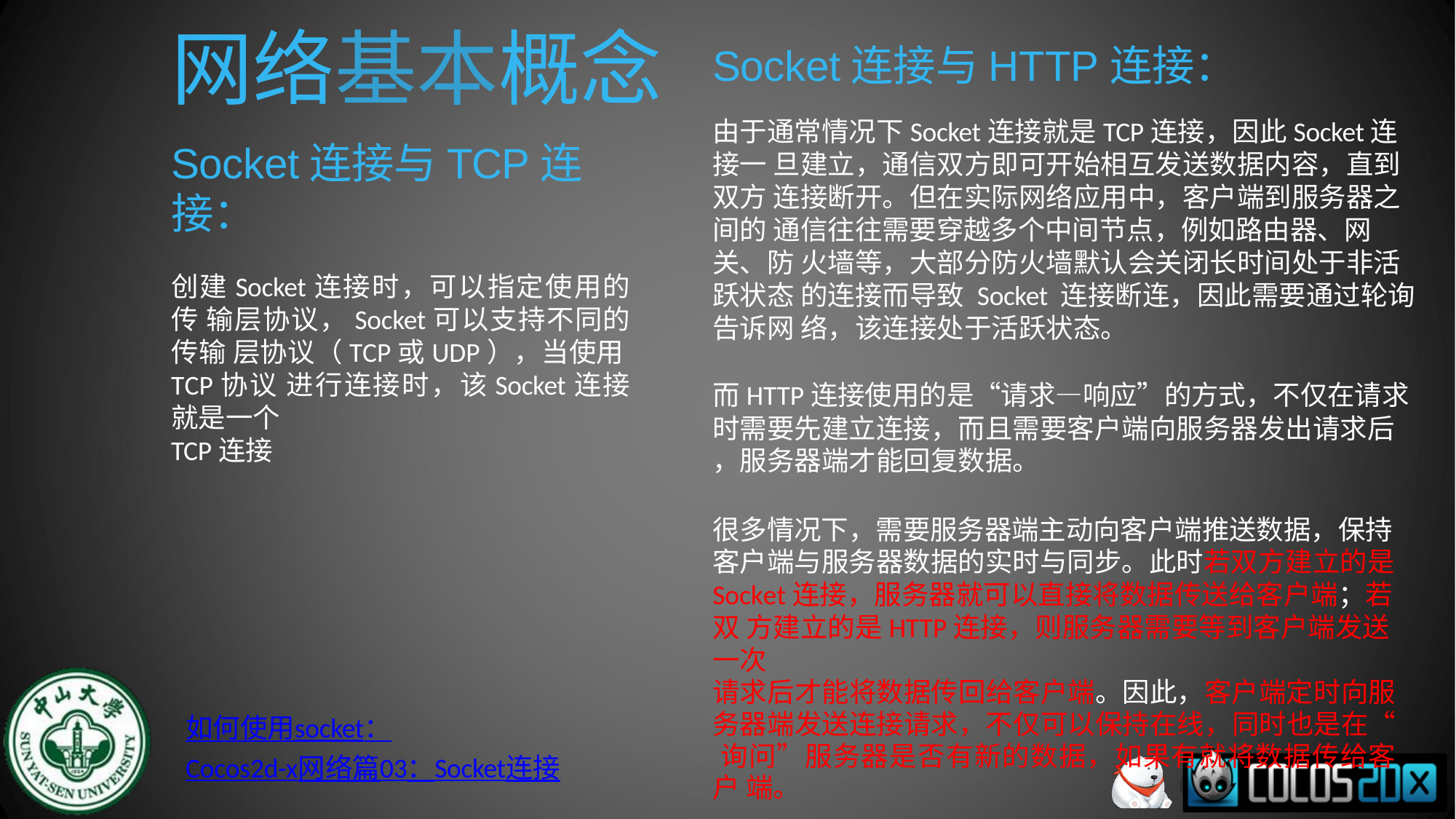

# 网络基本概念
Socket连接与HTTP连接：
由于通常情况下Socket连接就是TCP连接，因此Socket连接一 旦建立，通信双方即可开始相互发送数据内容，直到双方 连接断开。但在实际网络应用中，客户端到服务器之间的 通信往往需要穿越多个中间节点，例如路由器、网关、防 火墙等，大部分防火墙默认会关闭长时间处于非活跃状态 的连接而导致 Socket 连接断连，因此需要通过轮询告诉网 络，该连接处于活跃状态。

而HTTP连接使用的是“请求—响应”的方式，不仅在请求
时需要先建立连接，而且需要客户端向服务器发出请求后
，服务器端才能回复数据。

很多情况下，需要服务器端主动向客户端推送数据，保持
客户端与服务器数据的实时与同步。此时若双方建立的是
Socket连接，服务器就可以直接将数据传送给客户端；若双 方建立的是HTTP连接，则服务器需要等到客户端发送一次
请求后才能将数据传回给客户端。因此，客户端定时向服 务器端发送连接请求，不仅可以保持在线，同时也是在“  询问”服务器是否有新的数据，如果有就将数据传给客户 端。
Socket连接与TCP连接：
创建Socket连接时，可以指定使用的传 输层协议，Socket可以支持不同的传输 层协议（TCP或UDP），当使用TCP协议 进行连接时，该Socket连接就是一个
TCP连接

如何使用socket：
Cocos2d-x网络篇03：Socket连接